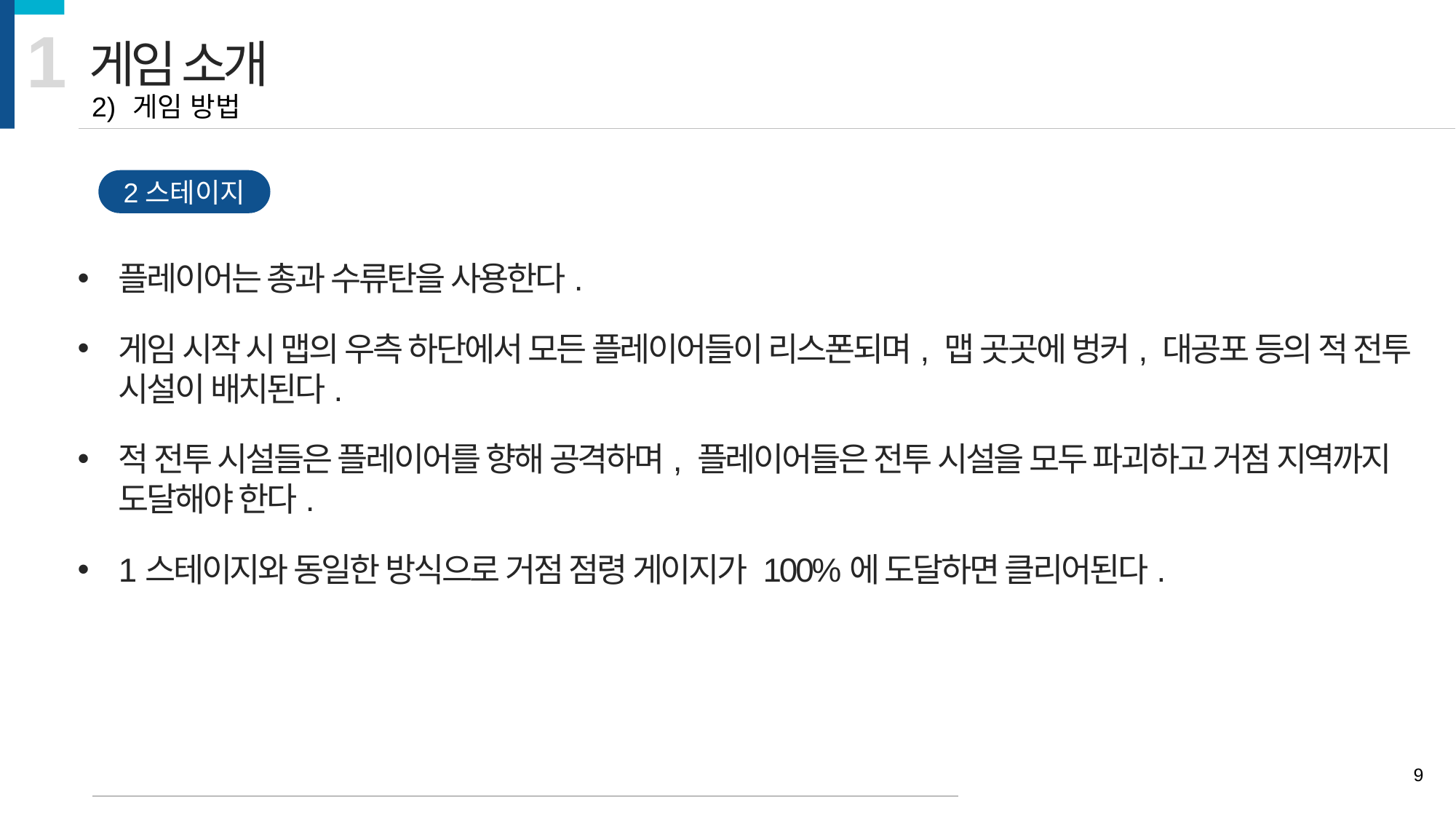

1
게임 소개
게임 방법
2스테이지
플레이어는 총과 수류탄을 사용한다.
게임 시작 시 맵의 우측 하단에서 모든 플레이어들이 리스폰되며, 맵 곳곳에 벙커, 대공포 등의 적 전투 시설이 배치된다.
적 전투 시설들은 플레이어를 향해 공격하며, 플레이어들은 전투 시설을 모두 파괴하고 거점 지역까지 도달해야 한다.
1스테이지와 동일한 방식으로 거점 점령 게이지가 100%에 도달하면 클리어된다.
<그림 1> 비행 화면 예시
9